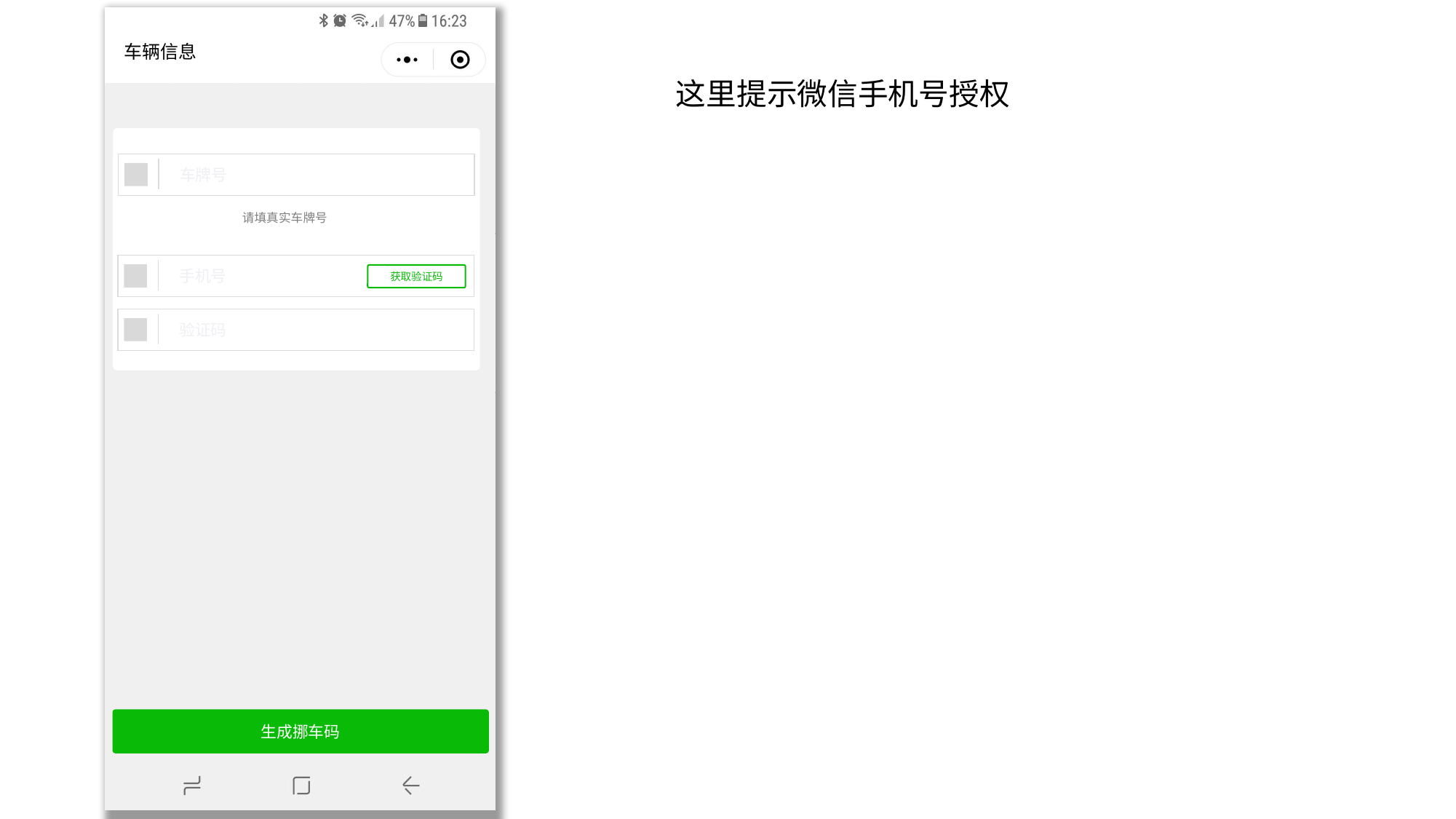

# 车辆信息
这里提示微信手机号授权

车牌号

请填真实车牌号

手机号

获取验证码

验证码

生成挪车码